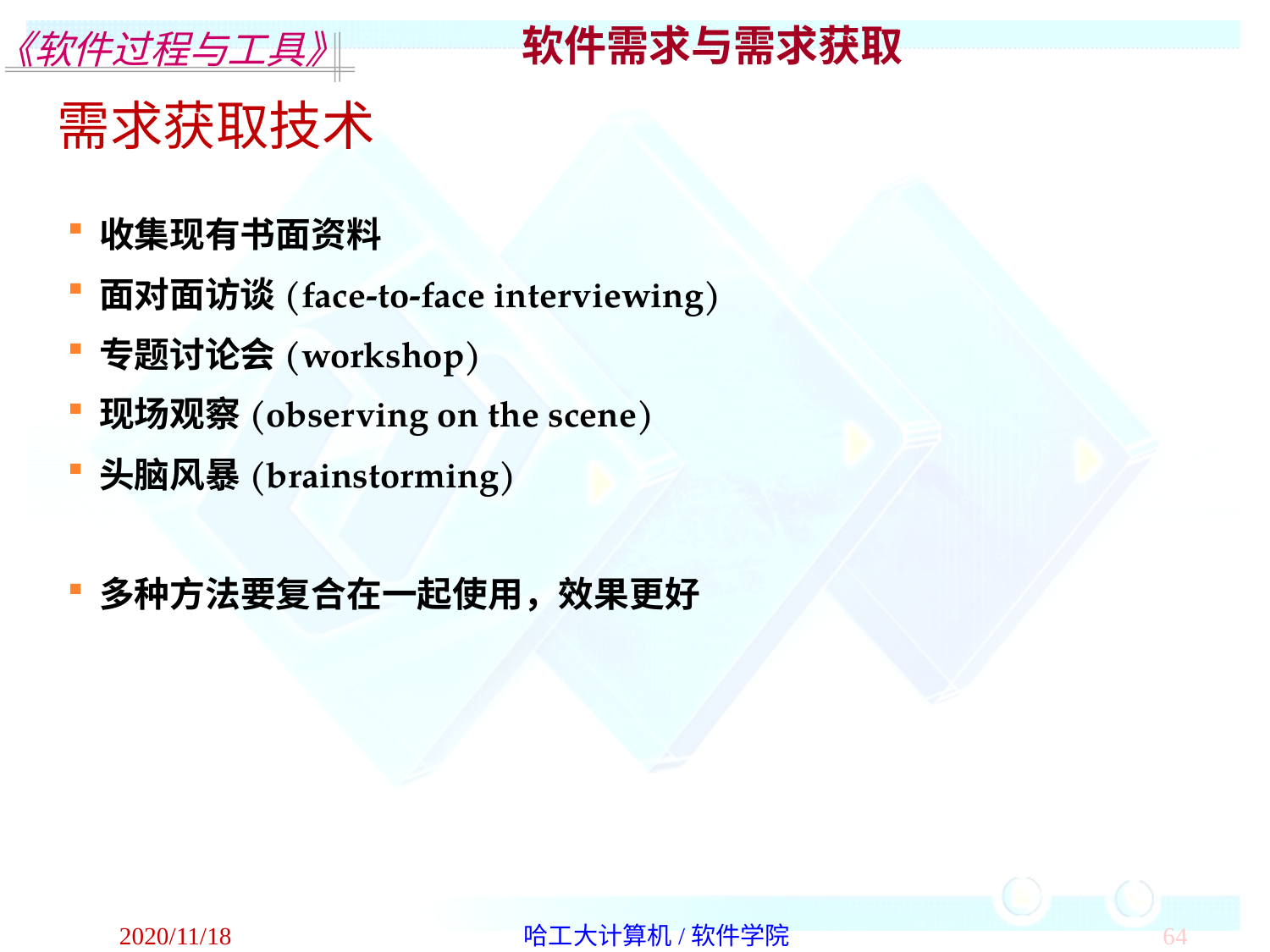

软件需求与需求获取
需求获取技术
收集现有书面资料
面对面访谈(face-to-face interviewing)
专题讨论会(workshop)
现场观察(observing on the scene)
头脑风暴(brainstorming)

多种方法要复合在一起使用，效果更好